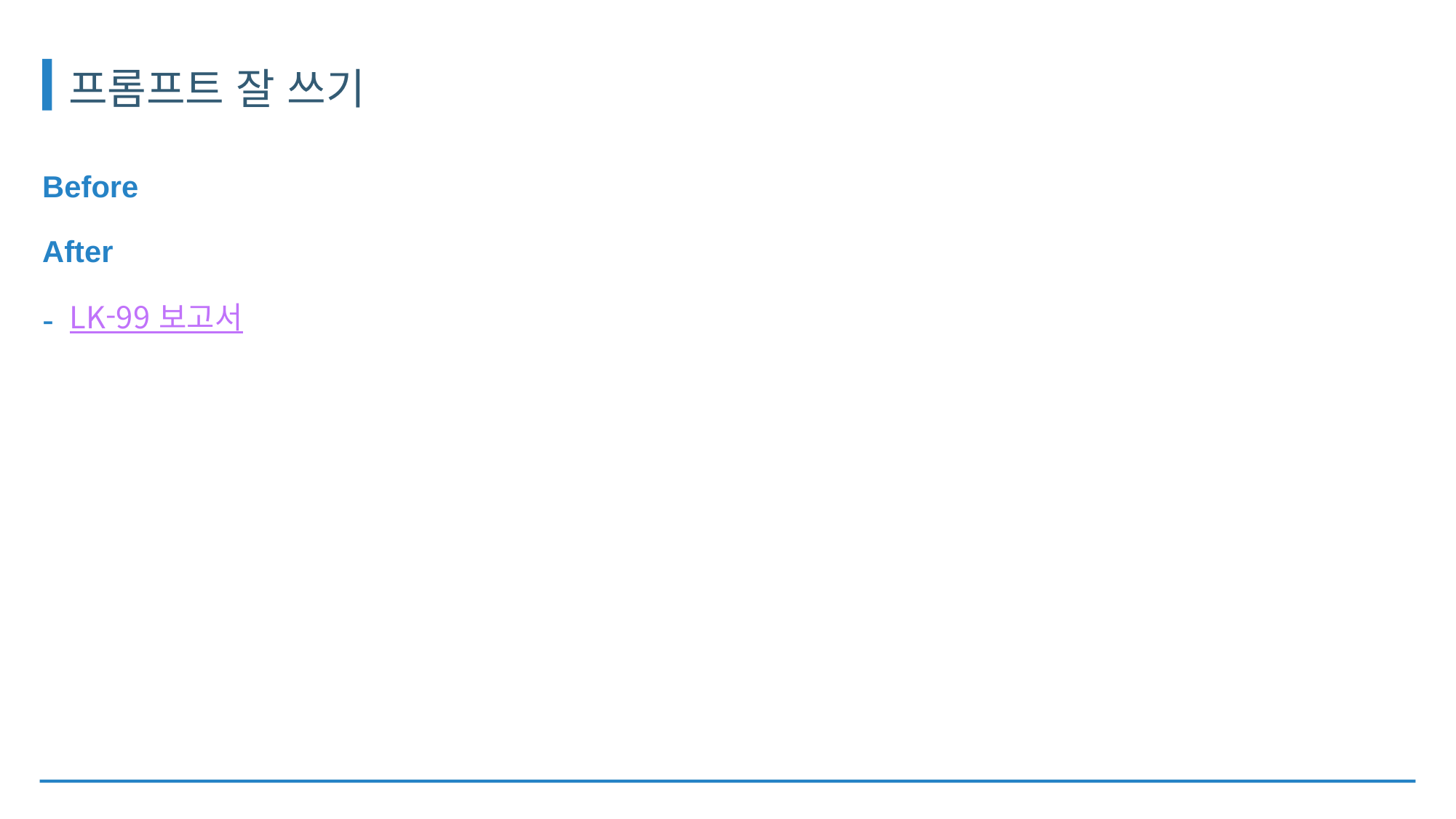

# 프롬프트 잘 쓰기
Before
After
LK-99 보고서